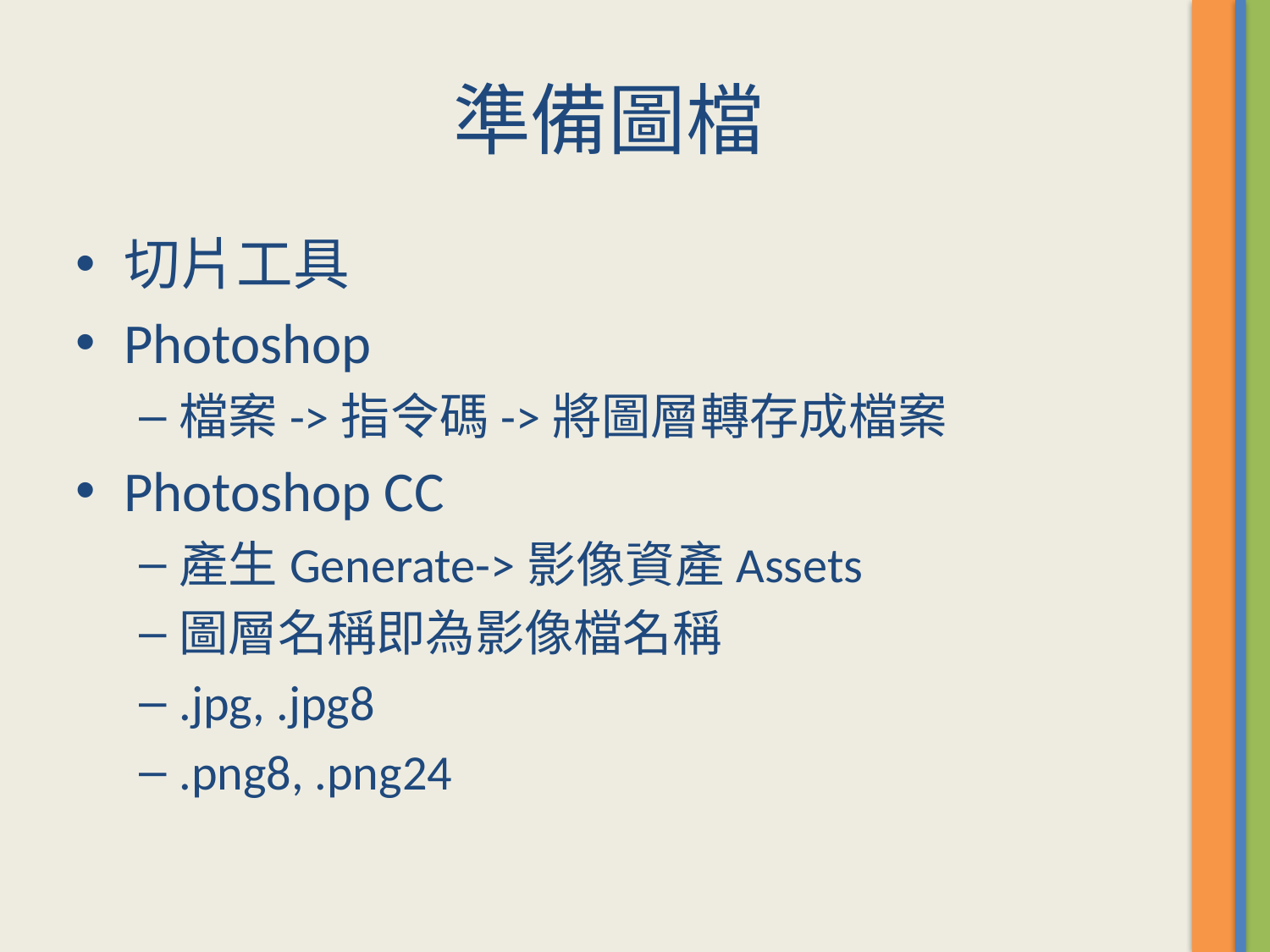

# 準備圖檔
切片工具
Photoshop
檔案->指令碼->將圖層轉存成檔案
Photoshop CC
產生Generate->影像資產Assets
圖層名稱即為影像檔名稱
.jpg, .jpg8
.png8, .png24